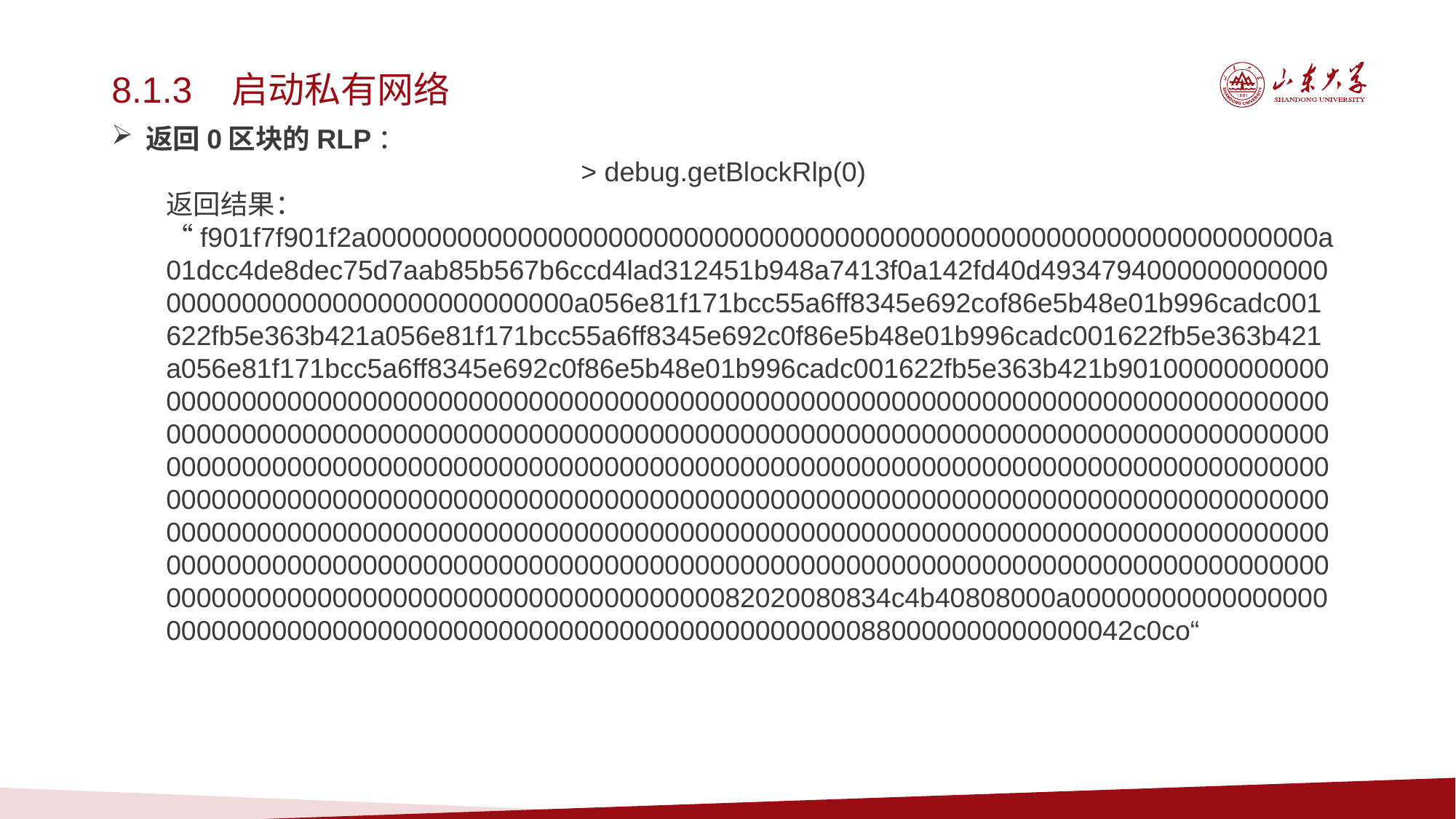

8.1.3   启动私有网络
返回0区块的RLP：
> debug.getBlockRlp(0)
返回结果： “f901f7f901f2a000000000000000000000000000000000000000000000000000000000000000a01dcc4de8dec75d7aab85b567b6ccd4lad312451b948a7413f0a142fd40d4934794000000000000000000000000000000000000000a056e81f171bcc55a6ff8345e692cof86e5b48e01b996cadc001622fb5e363b421a056e81f171bcc55a6ff8345e692c0f86e5b48e01b996cadc001622fb5e363b421a056e81f171bcc5a6ff8345e692c0f86e5b48e01b996cadc001622fb5e363b421b90100000000000000000000000000000000000000000000000000000000000000000000000000000000000000000000000000000000000000000000000000000000000000000000000000000000000000000000000000000000000000000000000000000000000000000000000000000000000000000000000000000000000000000000000000000000000000000000000000000000000000000000000000000000000000000000000000000000000000000000000000000000000000000000000000000000000000000000000000000000000000000000000000000000000000000000000000000000000000000000000000000000000000000000000000000082020080834c4b40808000a000000000000000000000000000000000000000000000000000000000000000880000000000000042c0co“